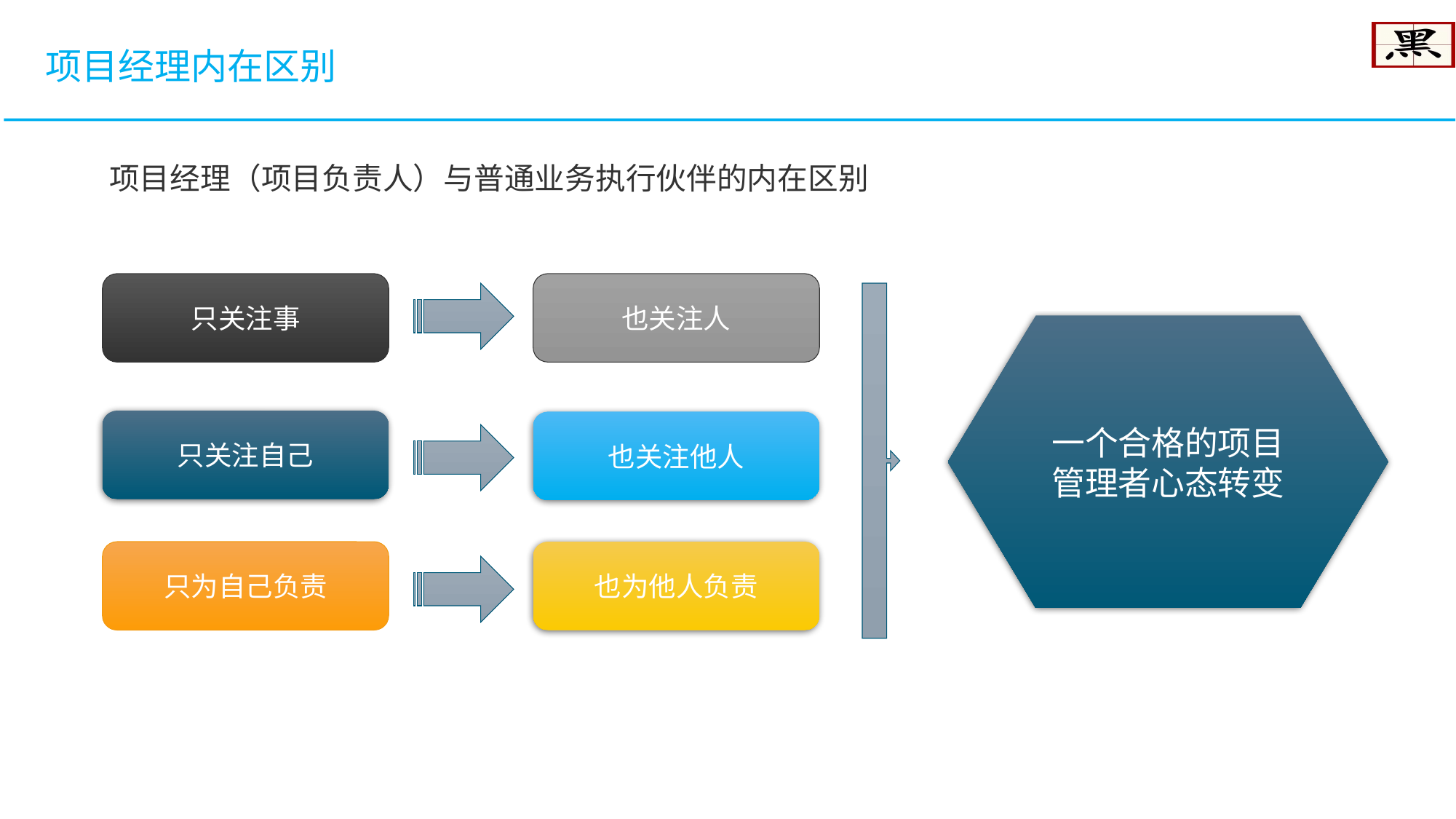

项目经理内在区别
项目经理（项目负责人）与普通业务执行伙伴的内在区别
只关注事
也关注人

一个合格的项目管理者心态转变
只关注自己
也关注他人

只为自己负责
也为他人负责